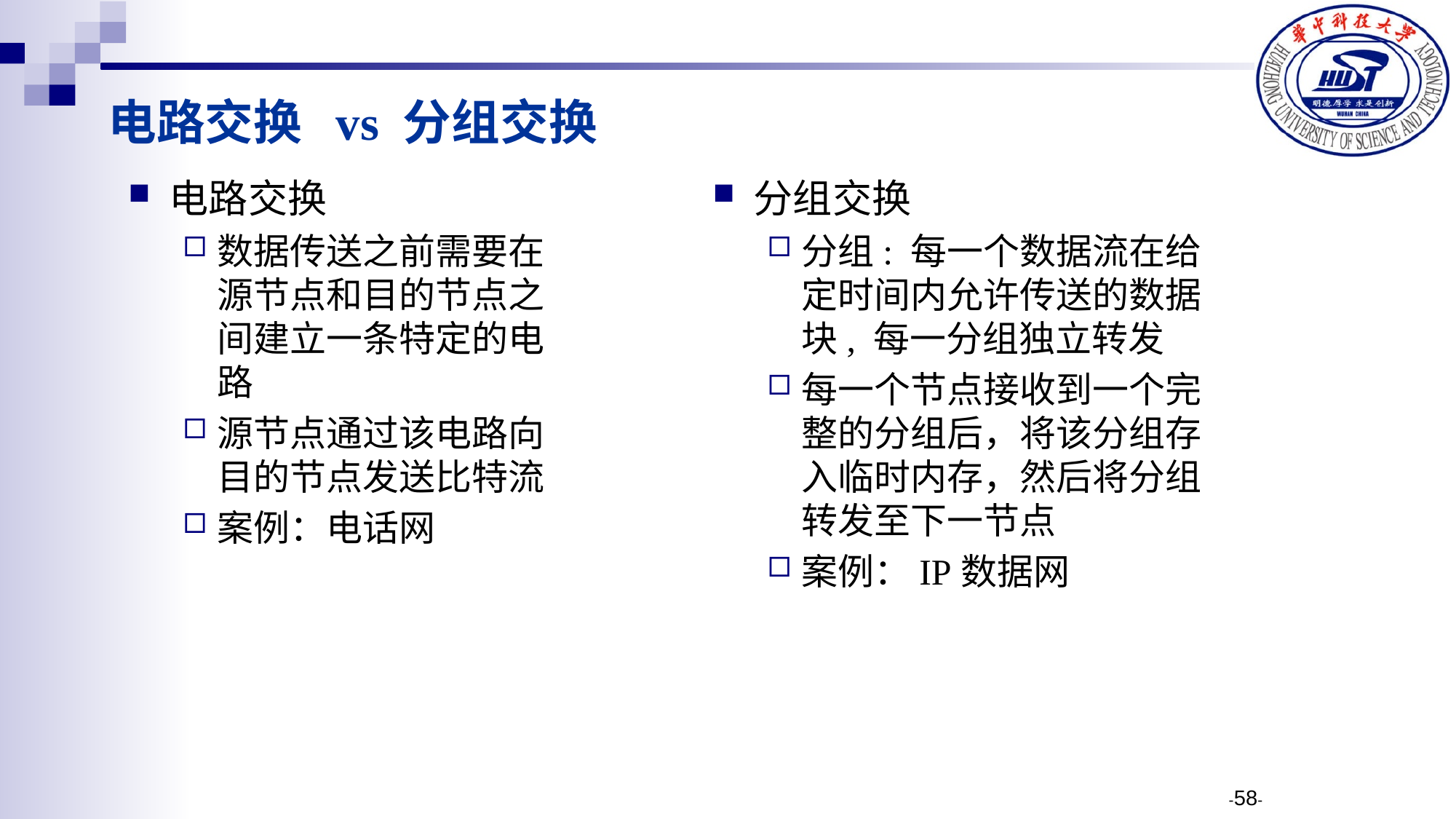

电路交换  vs 分组交换
电路交换
数据传送之前需要在源节点和目的节点之间建立一条特定的电路
源节点通过该电路向目的节点发送比特流
案例：电话网

分组交换
分组: 每一个数据流在给定时间内允许传送的数据块, 每一分组独立转发
每一个节点接收到一个完整的分组后，将该分组存入临时内存，然后将分组转发至下一节点
案例：IP数据网

-58-